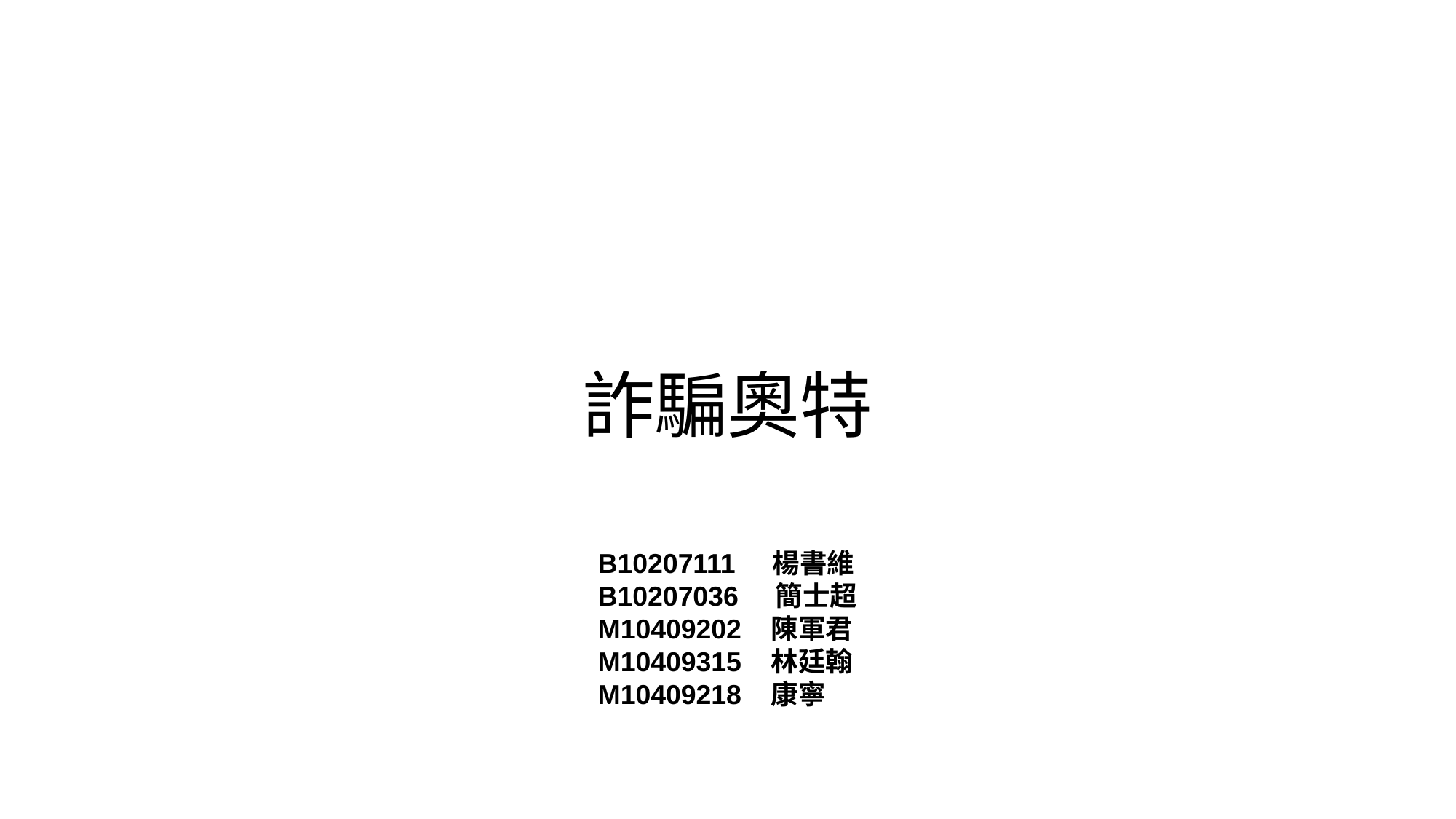

# 詐騙奧特
B10207111    楊書維
B10207036    簡士超
M10409202   陳軍君
M10409315   林廷翰
M10409218   康寧